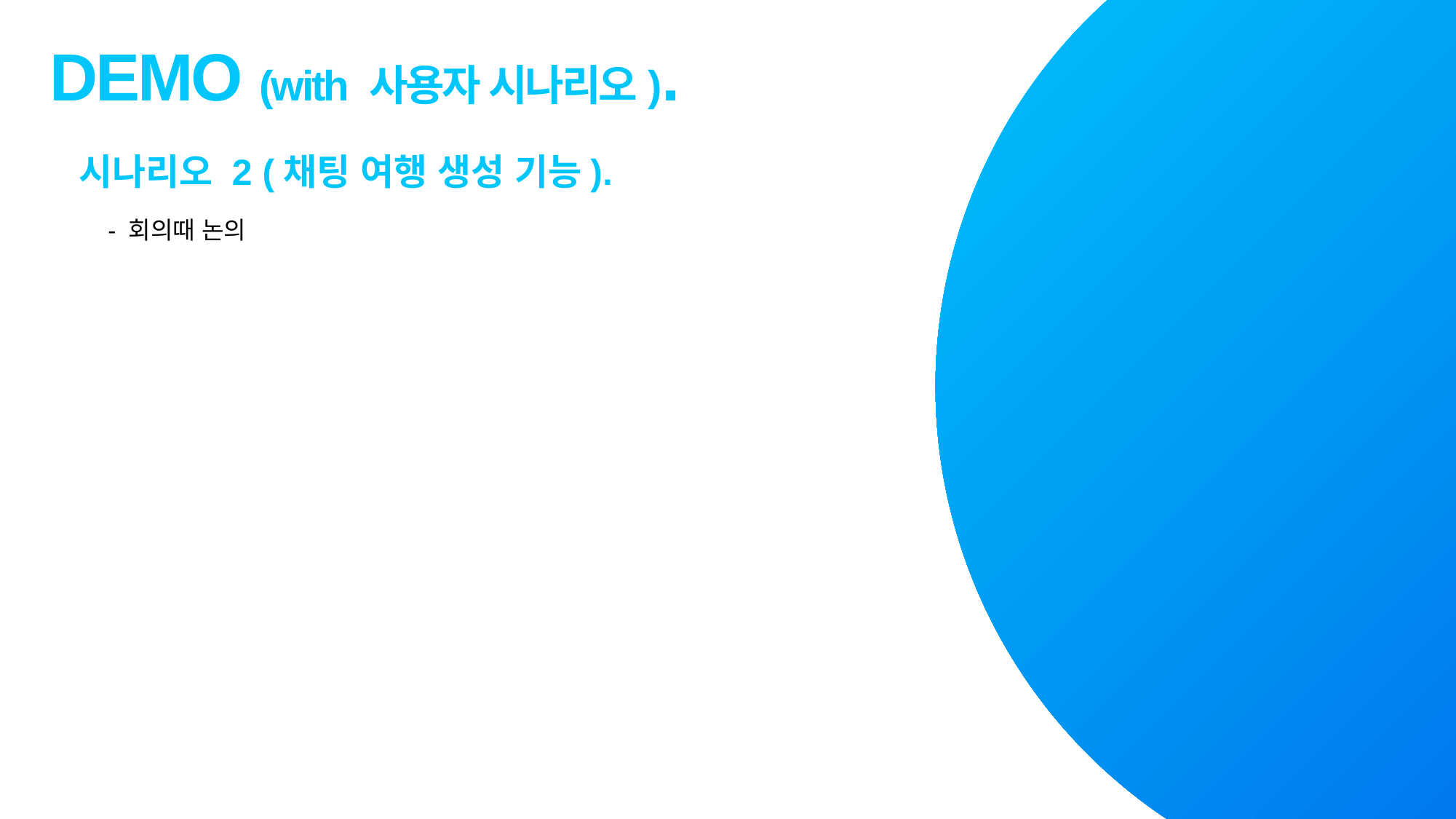

DEMO (with 사용자 시나리오).
시나리오 2 (채팅 여행 생성 기능).
- 회의때 논의